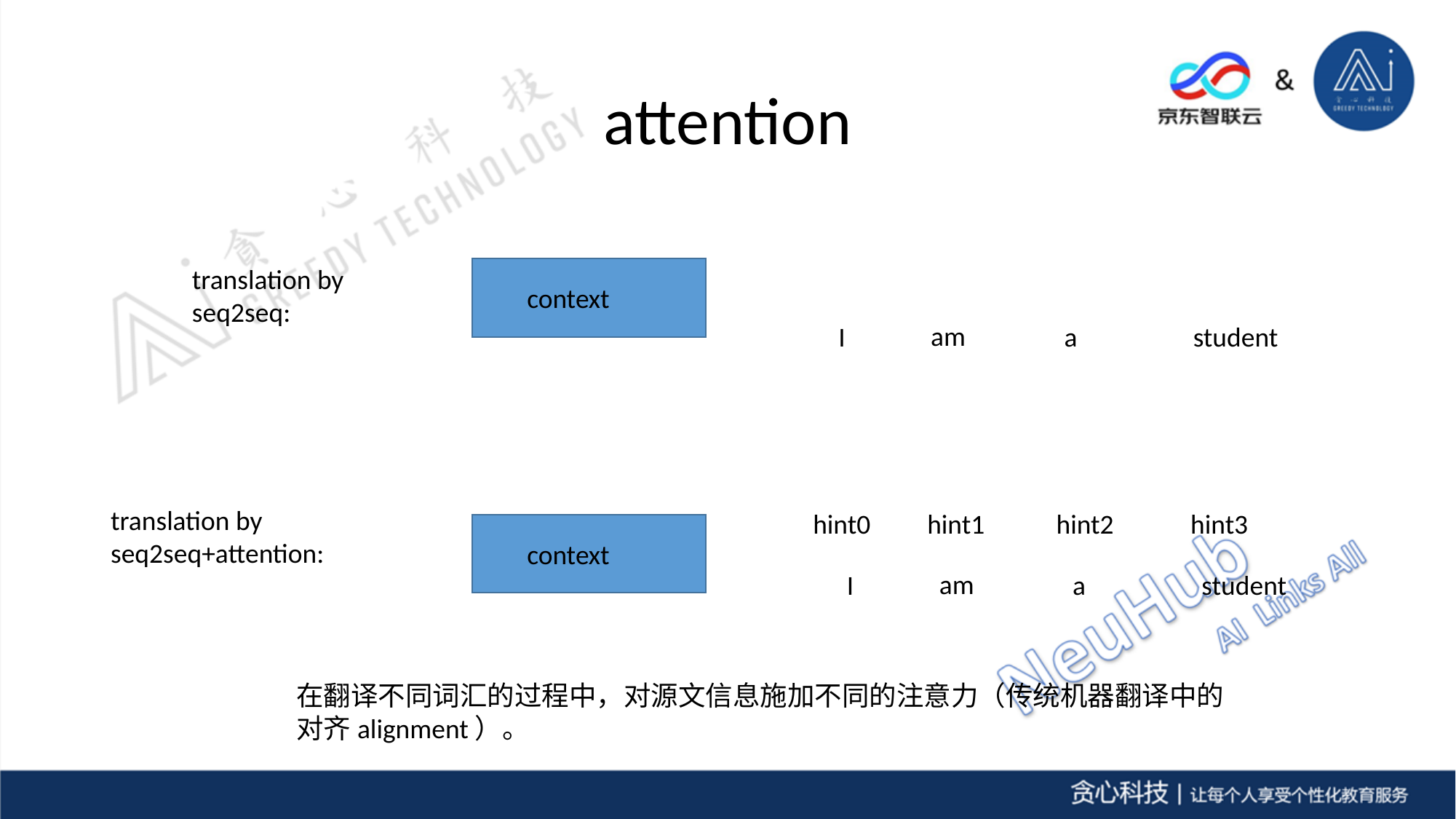

# attention
translation by seq2seq:

Je suis étudient.
context
am
I
a
student
translation by seq2seq+attention:
hint0
hint1
hint2
hint3
Je suis étudient.

context
am
I
a
student
在翻译不同词汇的过程中，对源文信息施加不同的注意力（传统机器翻译中的对齐alignment）。
14